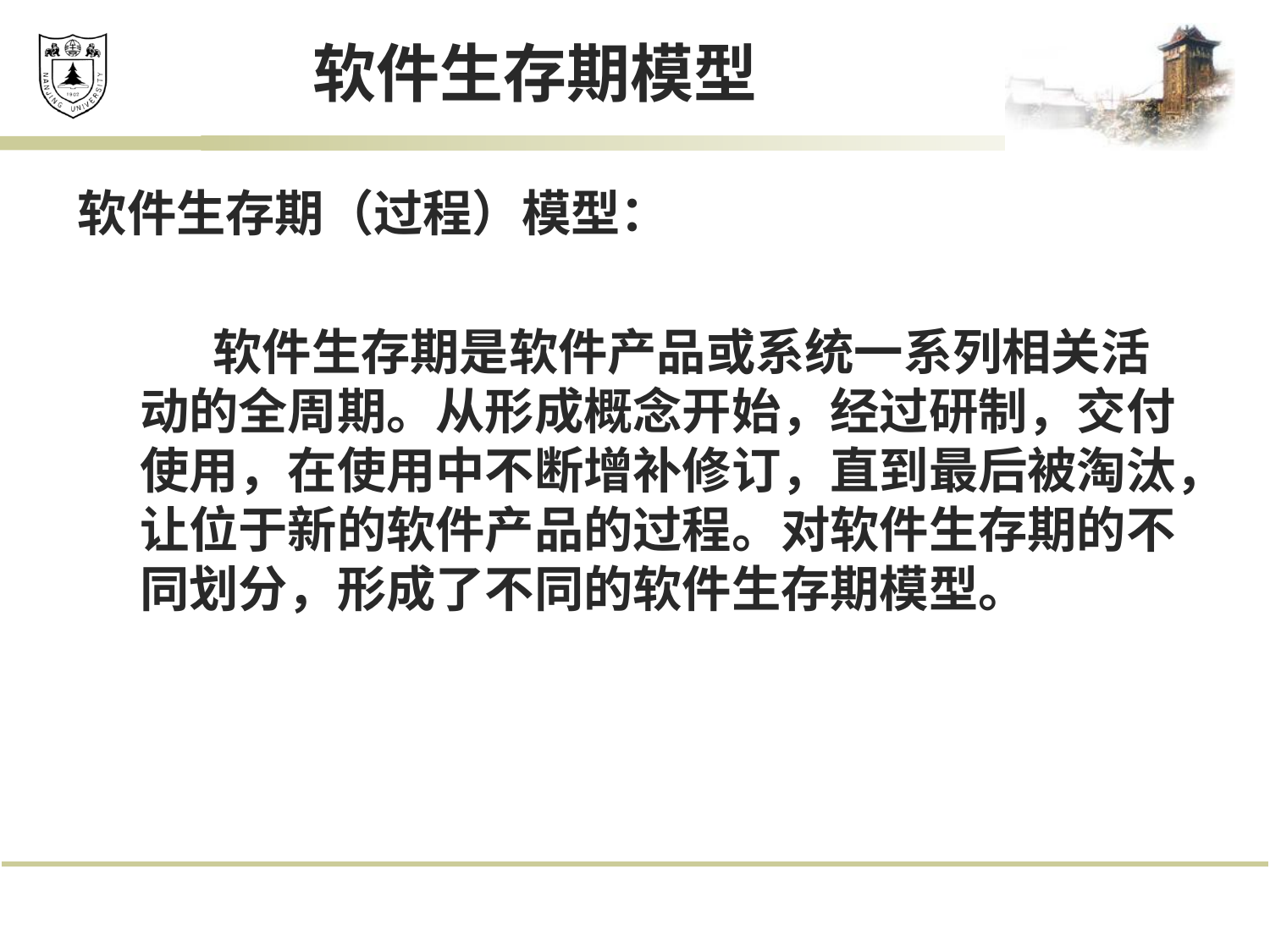

# 软件生存期模型
软件生存期（过程）模型：

           软件生存期是软件产品或系统一系列相关活动的全周期。从形成概念开始，经过研制，交付使用，在使用中不断增补修订，直到最后被淘汰，让位于新的软件产品的过程。对软件生存期的不同划分，形成了不同的软件生存期模型。